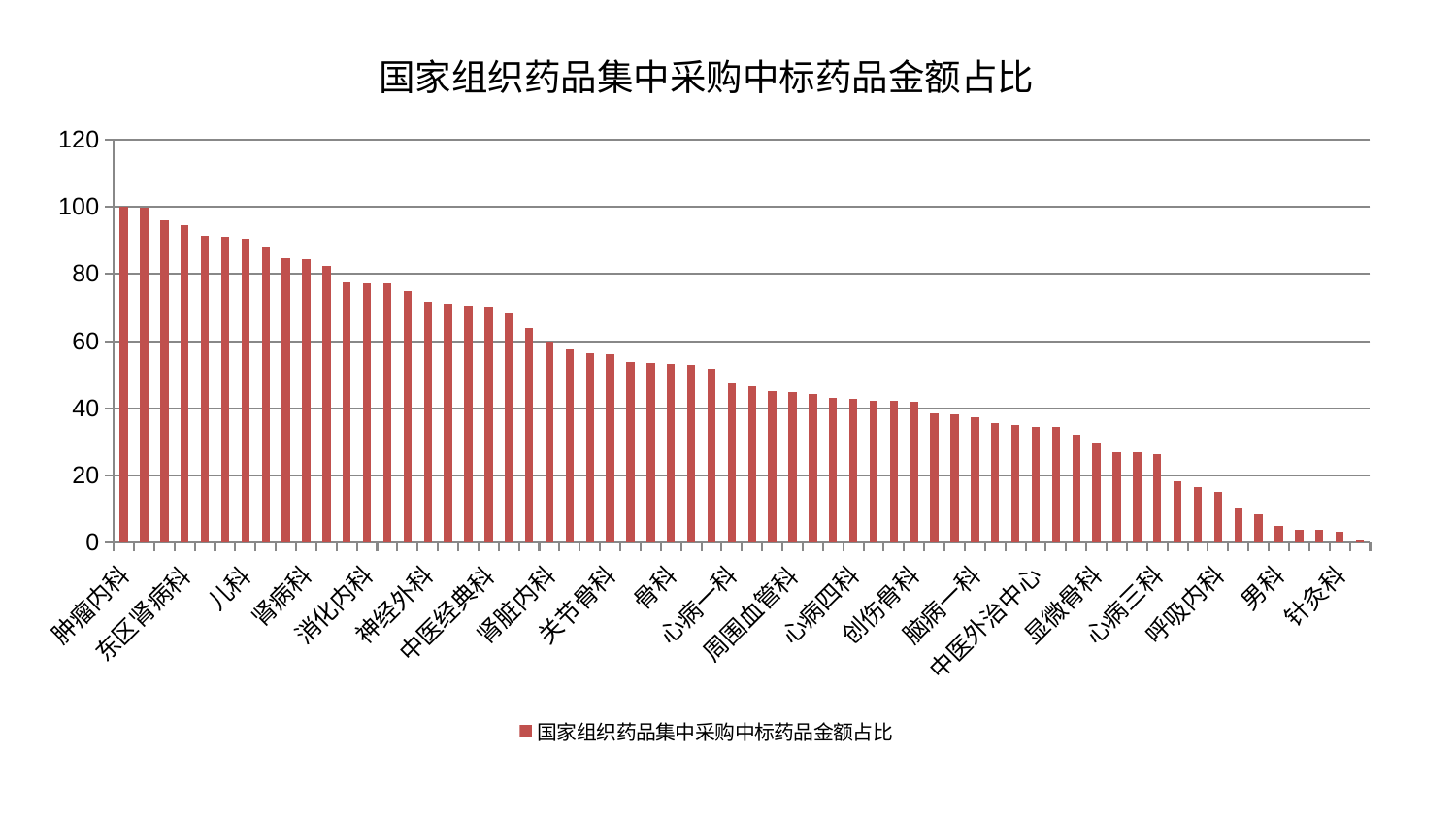

### Chart: 国家组织药品集中采购中标药品金额占比

| Category | 国家组织药品集中采购中标药品金额占比 |
|---|---|
| 肿瘤内科 | 100.0 |
| 皮肤科 | 99.72439152790852 |
| 内分泌科 | 96.05970679726136 |
| 东区肾病科 | 94.48351083737272 |
| 产科 | 91.32331642283548 |
| 脊柱骨科 | 91.15872185670246 |
| 儿科 | 90.52581273442209 |
| 运动损伤骨科 | 87.90545481832349 |
| 医院 | 84.8100229406357 |
| 肾病科 | 84.55345375284504 |
| 胸外科 | 82.53365459231705 |
| 普通外科 | 77.36463222567582 |
| 消化内科 | 77.16156461783643 |
| 眼科 | 77.1575236282979 |
| 口腔科 | 74.97441310729927 |
| 神经外科 | 71.78744671295726 |
| 综合内科 | 71.08268298200969 |
| 泌尿外科 | 70.51453012127756 |
| 中医经典科 | 70.39964474412784 |
| 乳腺甲状腺外科 | 68.25982928547795 |
| 脑病二科 | 63.87453022139543 |
| 肾脏内科 | 59.866863213804905 |
| 脾胃科消化科合并 | 57.70982887498265 |
| 肛肠科 | 56.52769204135475 |
| 关节骨科 | 56.22970856342443 |
| 重症医学科 | 53.92370591166892 |
| 心病二科 | 53.475741687134786 |
| 骨科 | 53.35661572392303 |
| 肝病科 | 53.064588607751816 |
| 心血管内科 | 51.880132256309224 |
| 心病一科 | 47.5234688787626 |
| 老年医学科 | 46.69989652426736 |
| 治未病中心 | 45.15292778820317 |
| 周围血管科 | 44.81560471809393 |
| 脾胃病科 | 44.17933568626932 |
| 微创骨科 | 43.01888994291641 |
| 心病四科 | 42.723038787606974 |
| 推拿科 | 42.329453389907115 |
| 康复科 | 42.114113055164445 |
| 创伤骨科 | 42.07921543946025 |
| 肝胆外科 | 38.5082849775485 |
| 美容皮肤科 | 38.134115166415 |
| 脑病一科 | 37.44821876021302 |
| 风湿病科 | 35.6785055586352 |
| 妇科妇二科合并 | 35.070001726118655 |
| 中医外治中心 | 34.55018667603447 |
| 血液科 | 34.45324864172415 |
| 神经内科 | 32.057301862535446 |
| 显微骨科 | 29.615907086044977 |
| 脑病三科 | 26.817830108823234 |
| 西区重症医学科 | 26.79972249532016 |
| 心病三科 | 26.267790667363943 |
| 身心医学科 | 18.242247986336626 |
| 东区重症医学科 | 16.437917570305427 |
| 呼吸内科 | 15.222371232835641 |
| 妇二科 | 10.303950408832153 |
| 耳鼻喉科 | 8.487674410874394 |
| 男科 | 5.050472273370014 |
| 小儿推拿科 | 3.933918219632066 |
| 妇科 | 3.7391442902976735 |
| 针灸科 | 3.386431862393302 |
| 小儿骨科 | 0.8409744692737244 |
183